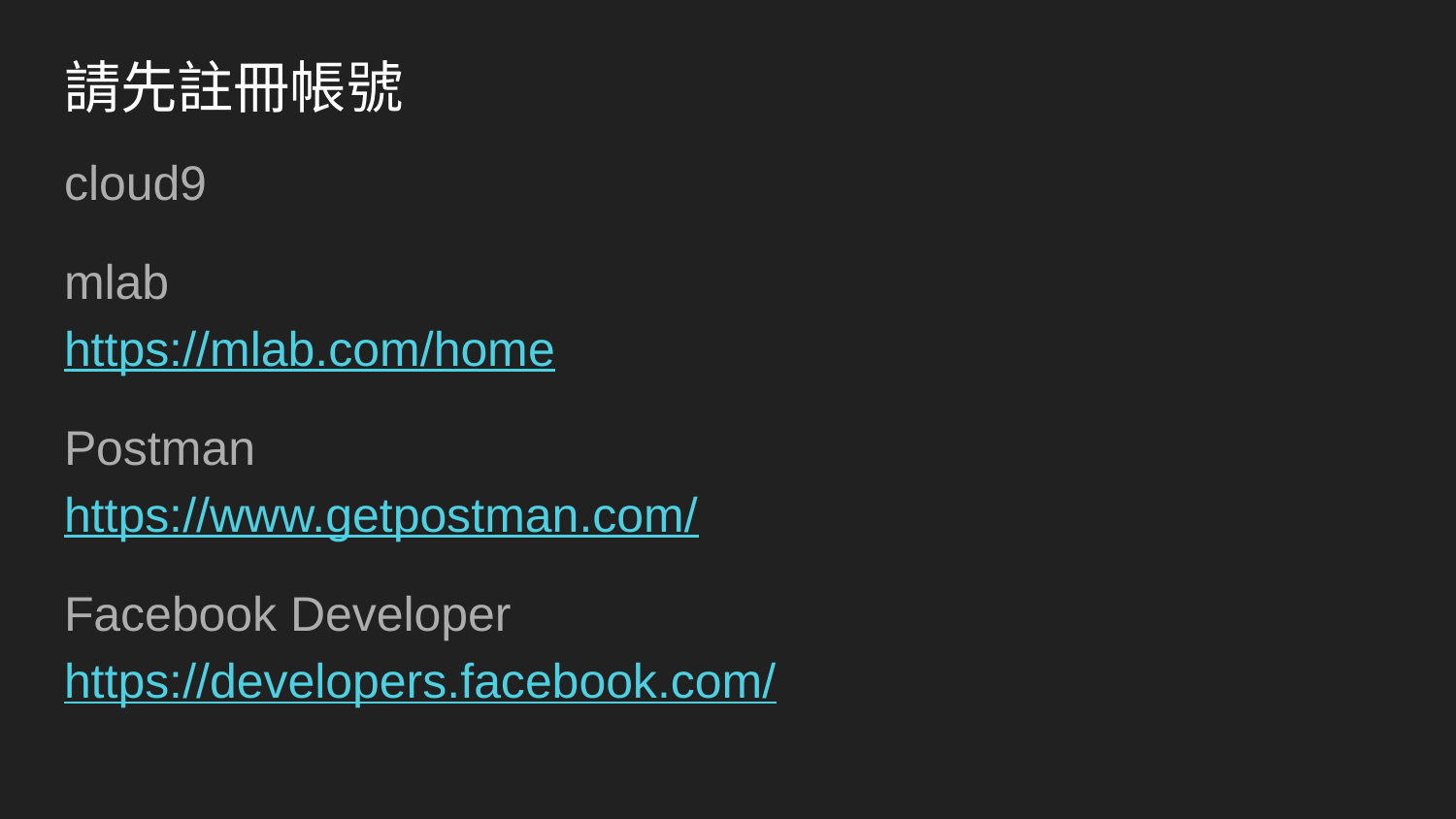

# 請先註冊帳號
cloud9
mlab
https://mlab.com/home
Postman
https://www.getpostman.com/
Facebook Developer
https://developers.facebook.com/